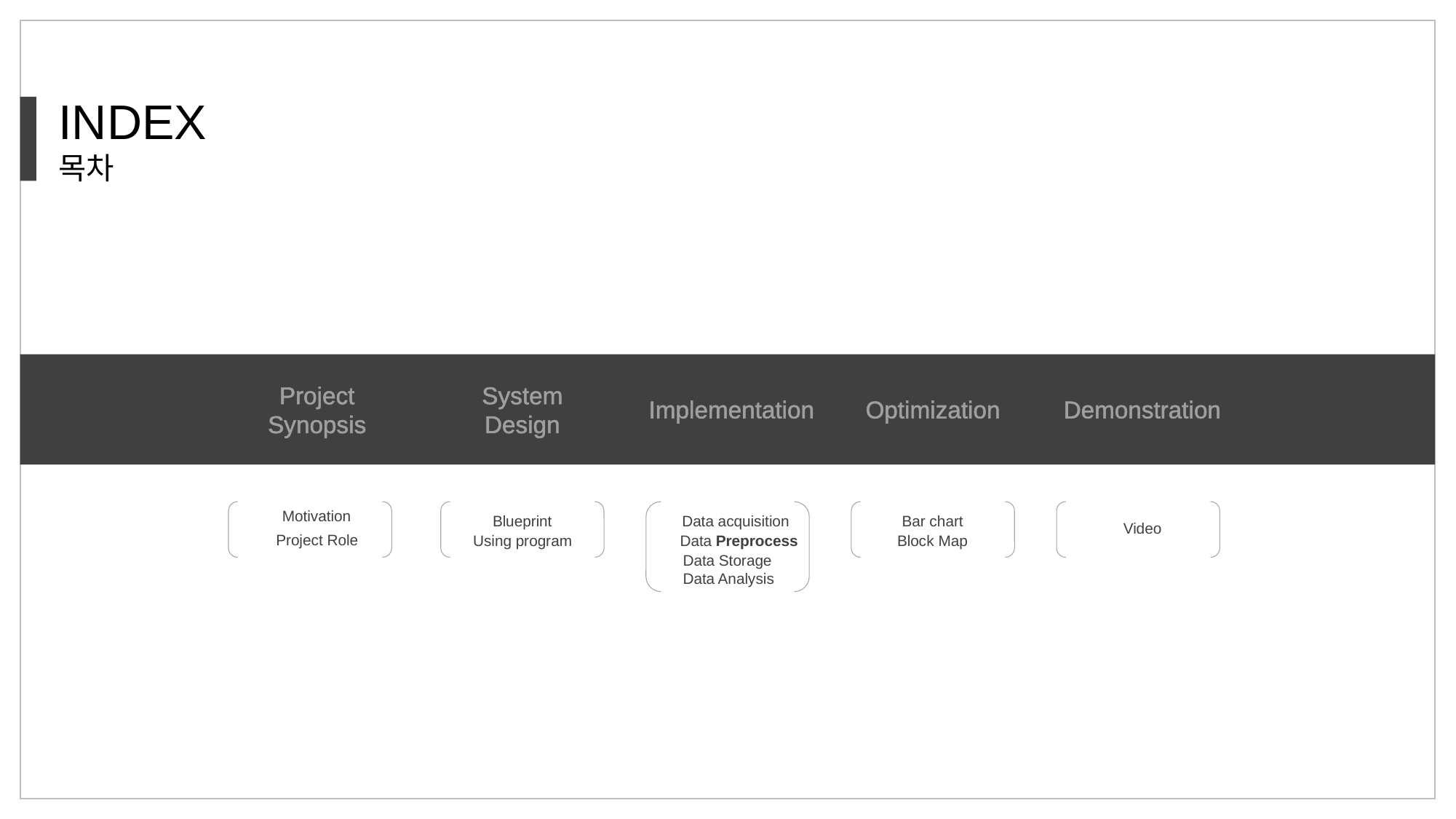

INDEX
목차

Project Synopsis
System Design
Implementation
Optimization
Demonstration
Motivation

Blueprint
Using program

Bar chart
Block Map

Video
Data acquisition
Data Preprocess
Project Role
Data Storage
Data Analysis